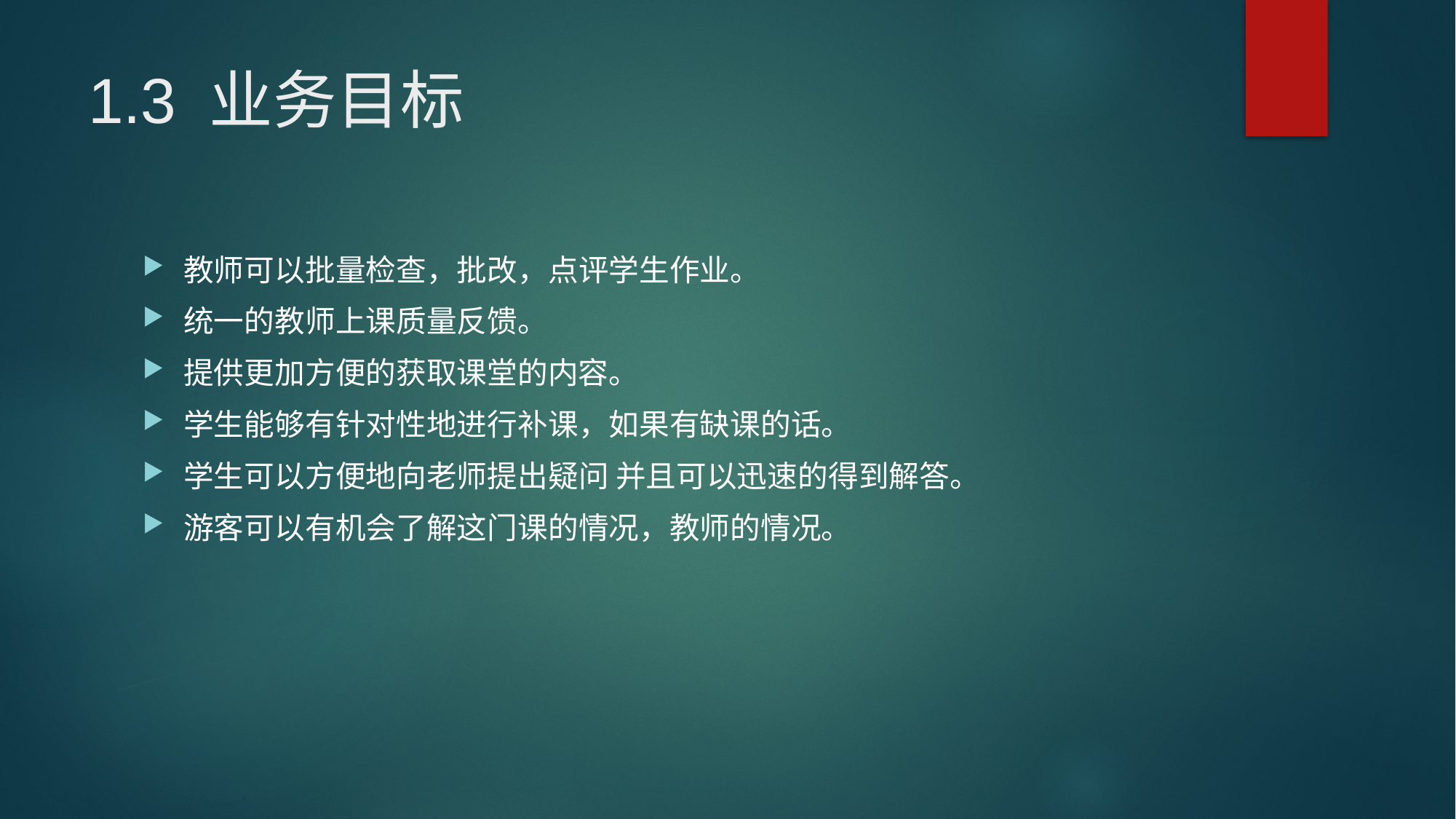

# 1.3 业务目标
教师可以批量检查，批改，点评学生作业。
统一的教师上课质量反馈。
提供更加方便的获取课堂的内容。
学生能够有针对性地进行补课，如果有缺课的话。
学生可以方便地向老师提出疑问 并且可以迅速的得到解答。
游客可以有机会了解这门课的情况，教师的情况。